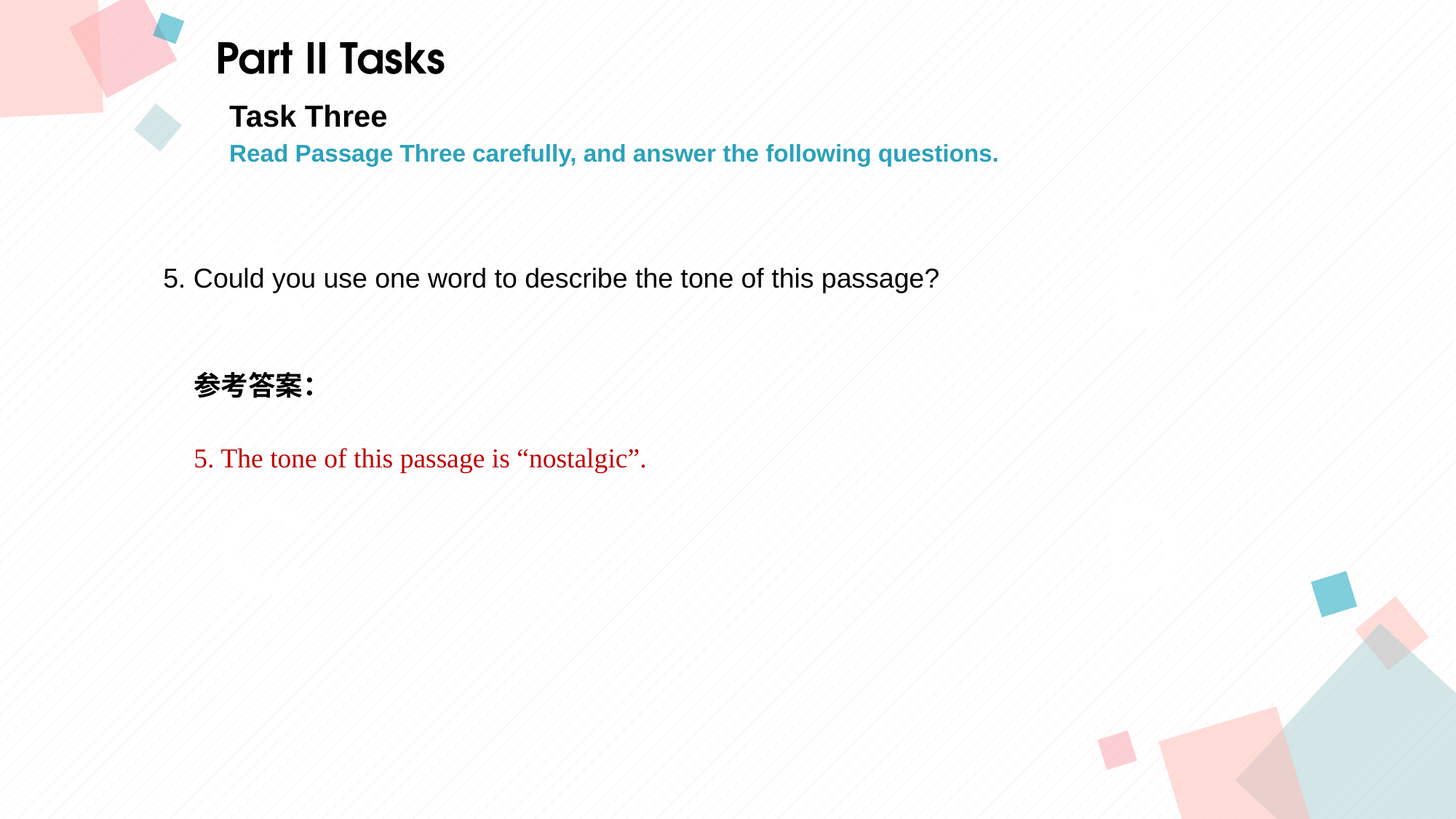

Part II Tasks
Task Three

Read Passage Three carefully, and answer the following questions.
A
B
    5. Could you use one word to describe the tone of this passage?
参考答案：

5. The tone of this passage is “nostalgic”.
C
D